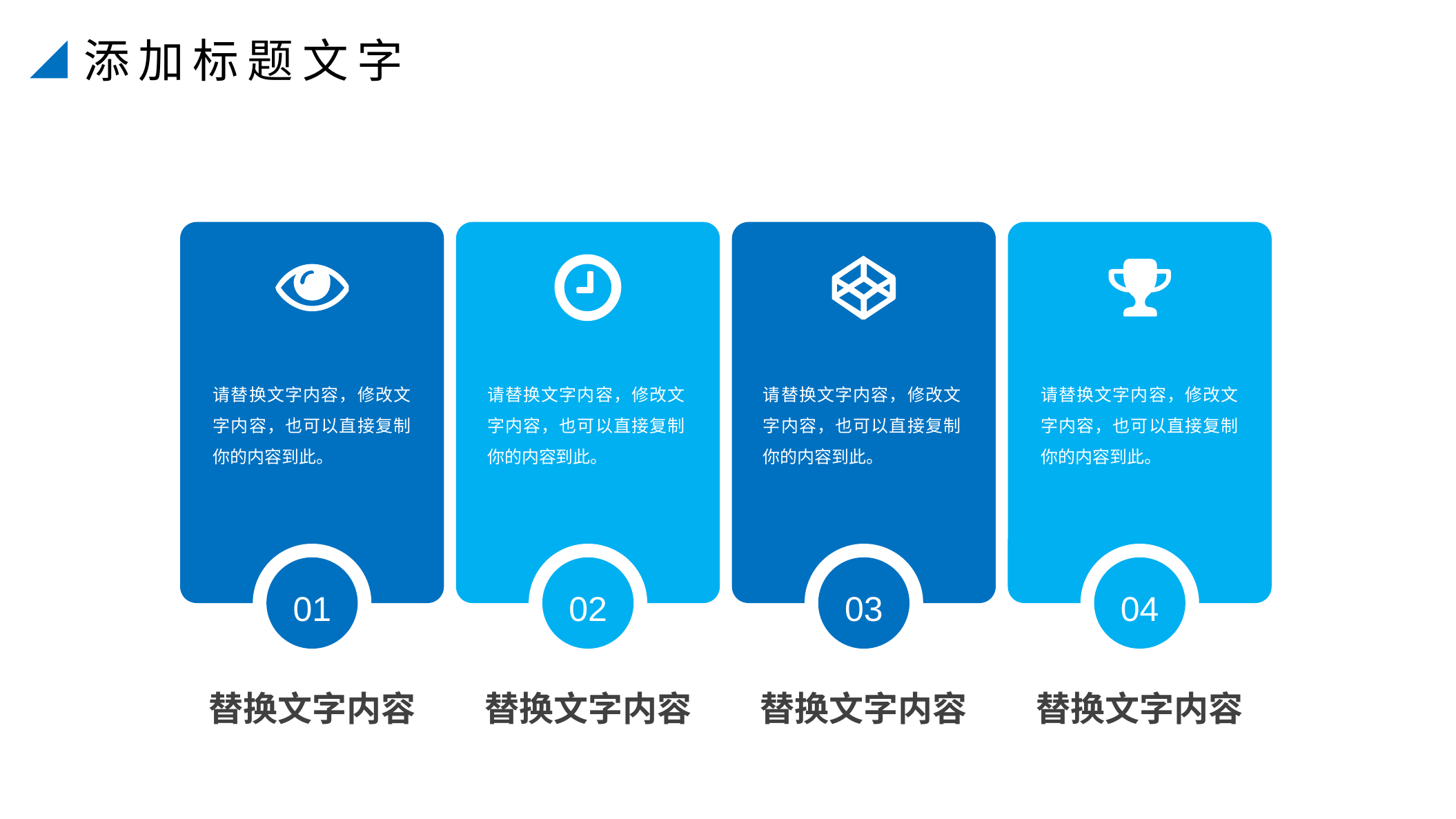

添加标题文字

请替换文字内容，修改文字内容，也可以直接复制你的内容到此。
请替换文字内容，修改文字内容，也可以直接复制你的内容到此。
请替换文字内容，修改文字内容，也可以直接复制你的内容到此。
请替换文字内容，修改文字内容，也可以直接复制你的内容到此。

04

01

02

03
替换文字内容
替换文字内容
替换文字内容
替换文字内容